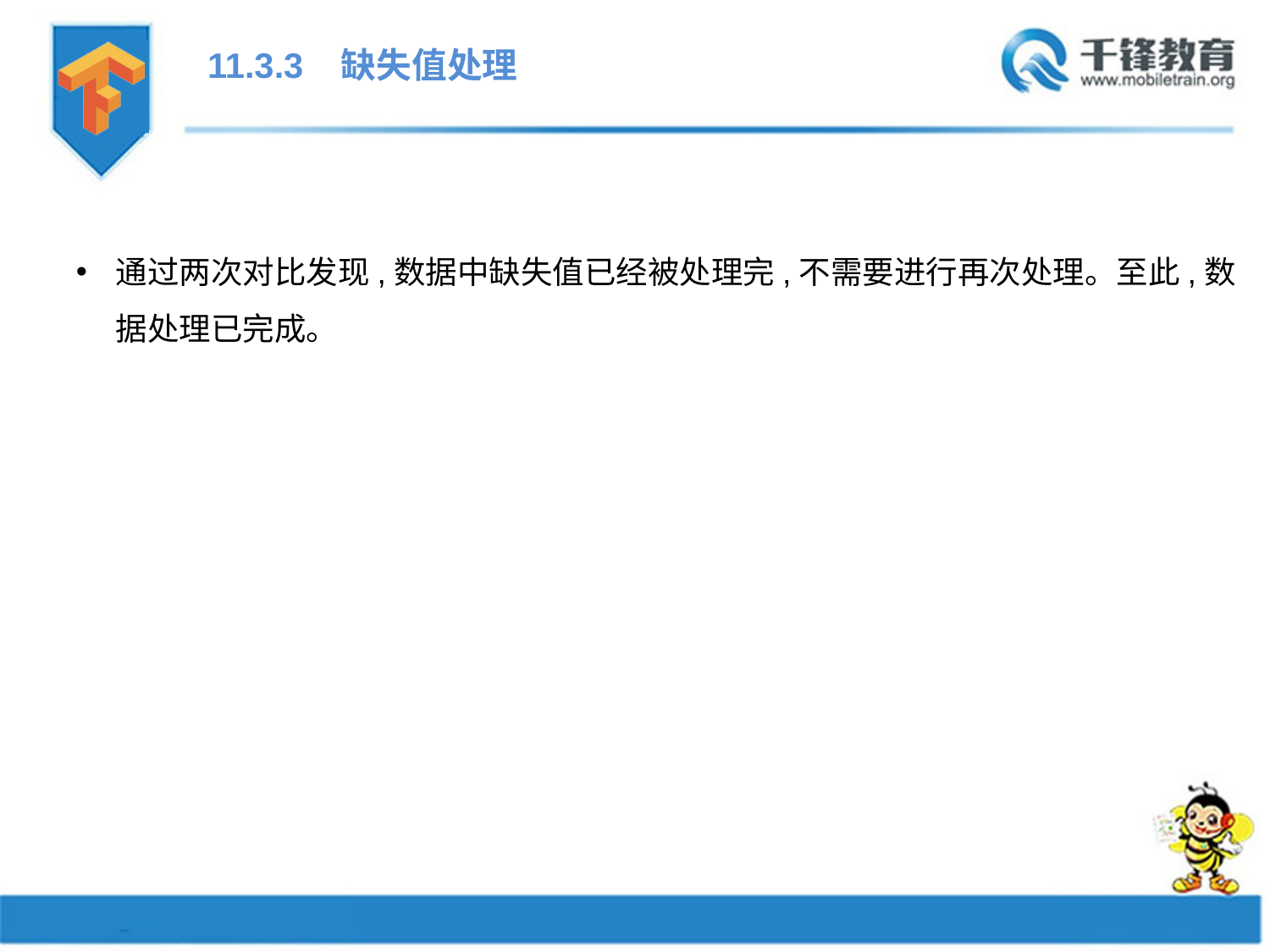

11.3.3   缺失值处理
通过两次对比发现,数据中缺失值已经被处理完,不需要进行再次处理。至此,数据处理已完成。